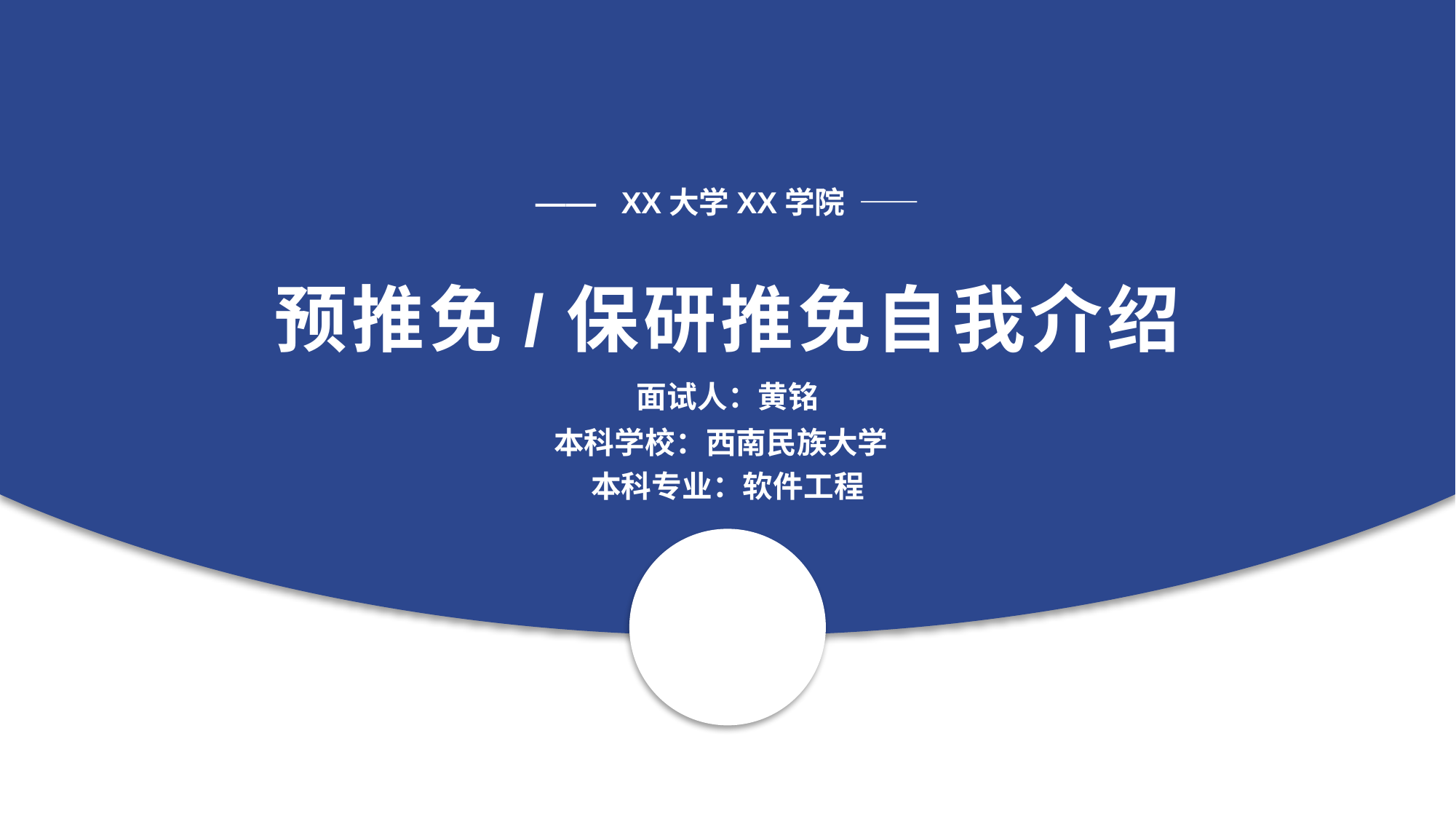

——   XX大学XX学院  ——
预推免/保研推免自我介绍
面试人：黄铭
本科学校：西南民族大学
本科专业：软件工程